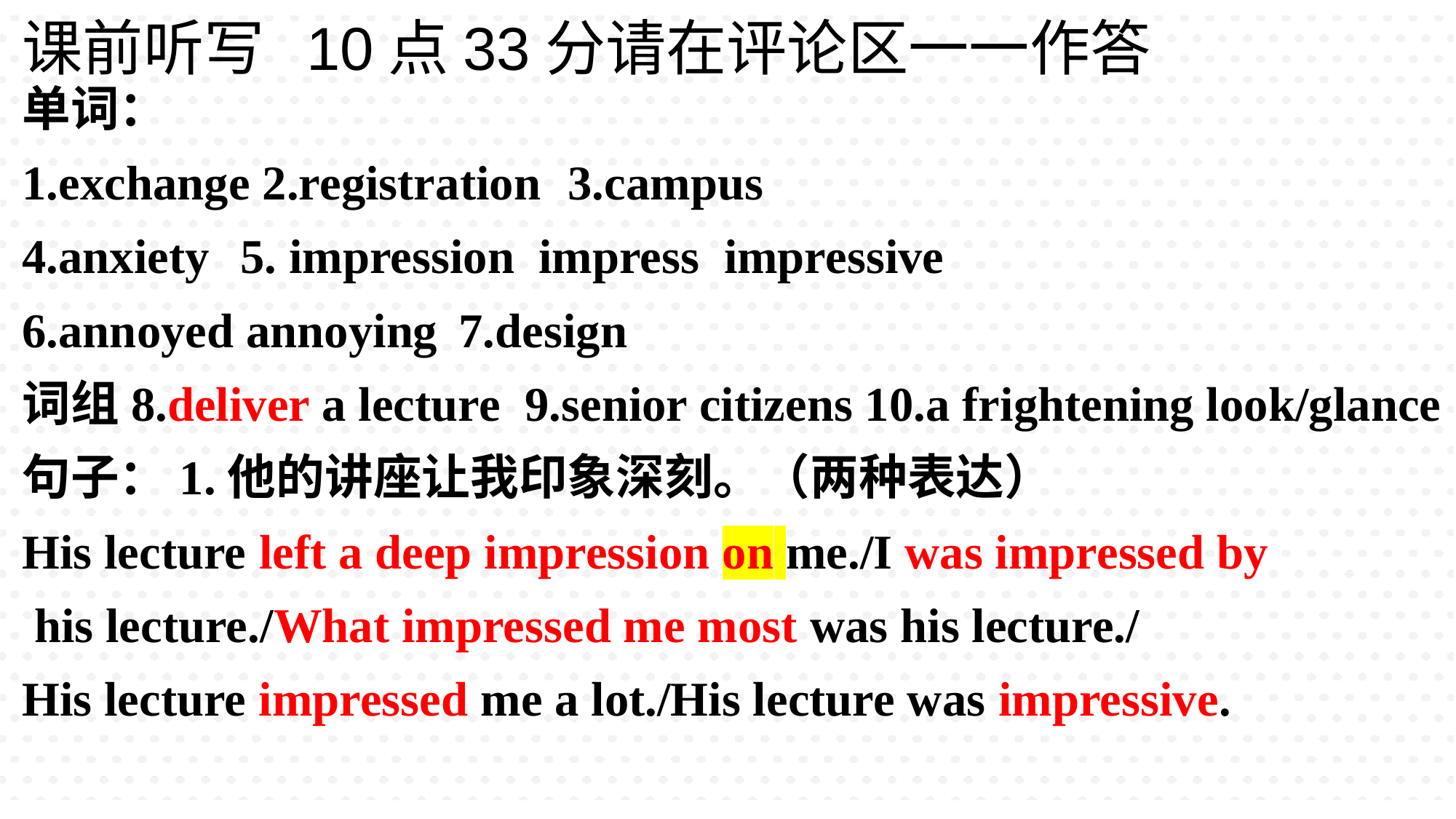

# 课前听写  10点33分请在评论区一一作答
单词：
1.exchange 2.registration	3.campus
4.anxiety	5. impression  impress  impressive
6.annoyed annoying	7.design
词组8.deliver a lecture  9.senior citizens 10.a frightening look/glance
句子：1.他的讲座让我印象深刻。（两种表达）
His lecture left a deep impression on me./I was impressed by
 his lecture./What impressed me most was his lecture./
His lecture impressed me a lot./His lecture was impressive.